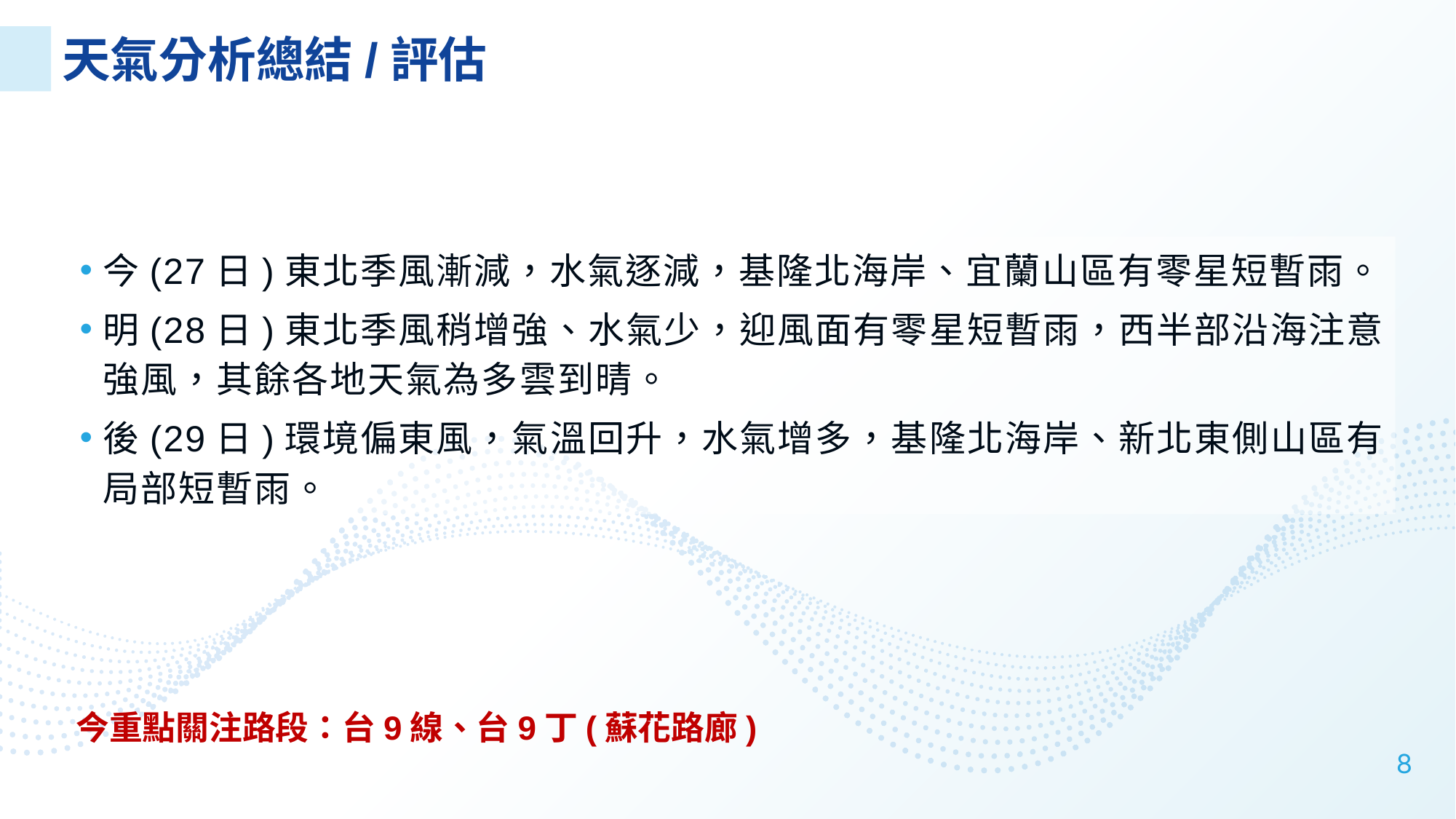

今(27日)東北季風漸減，水氣逐減，基隆北海岸、宜蘭山區有零星短暫雨。
明(28日)東北季風稍增強、水氣少，迎風面有零星短暫雨，西半部沿海注意強風，其餘各地天氣為多雲到晴。
後(29日)環境偏東風，氣溫回升，水氣增多，基隆北海岸、新北東側山區有局部短暫雨。
今重點關注路段：台9線、台9丁(蘇花路廊)

8